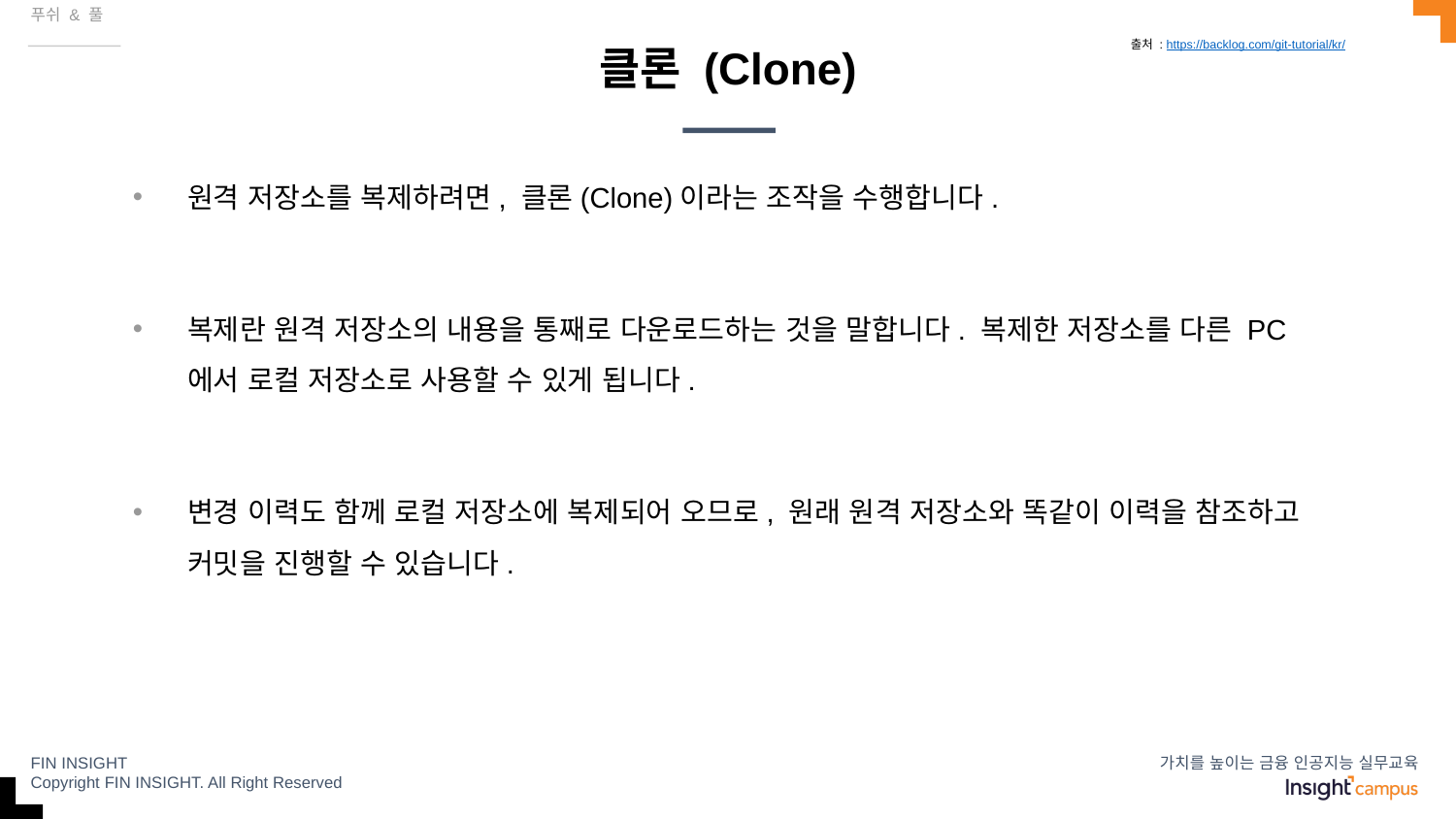

푸쉬 & 풀

출처 : https://backlog.com/git-tutorial/kr/
# 클론 (Clone)
원격 저장소를 복제하려면, 클론(Clone)이라는 조작을 수행합니다.

복제란 원격 저장소의 내용을 통째로 다운로드하는 것을 말합니다. 복제한 저장소를 다른 PC에서 로컬 저장소로 사용할 수 있게 됩니다.

변경 이력도 함께 로컬 저장소에 복제되어 오므로, 원래 원격 저장소와 똑같이 이력을 참조하고 커밋을 진행할 수 있습니다.